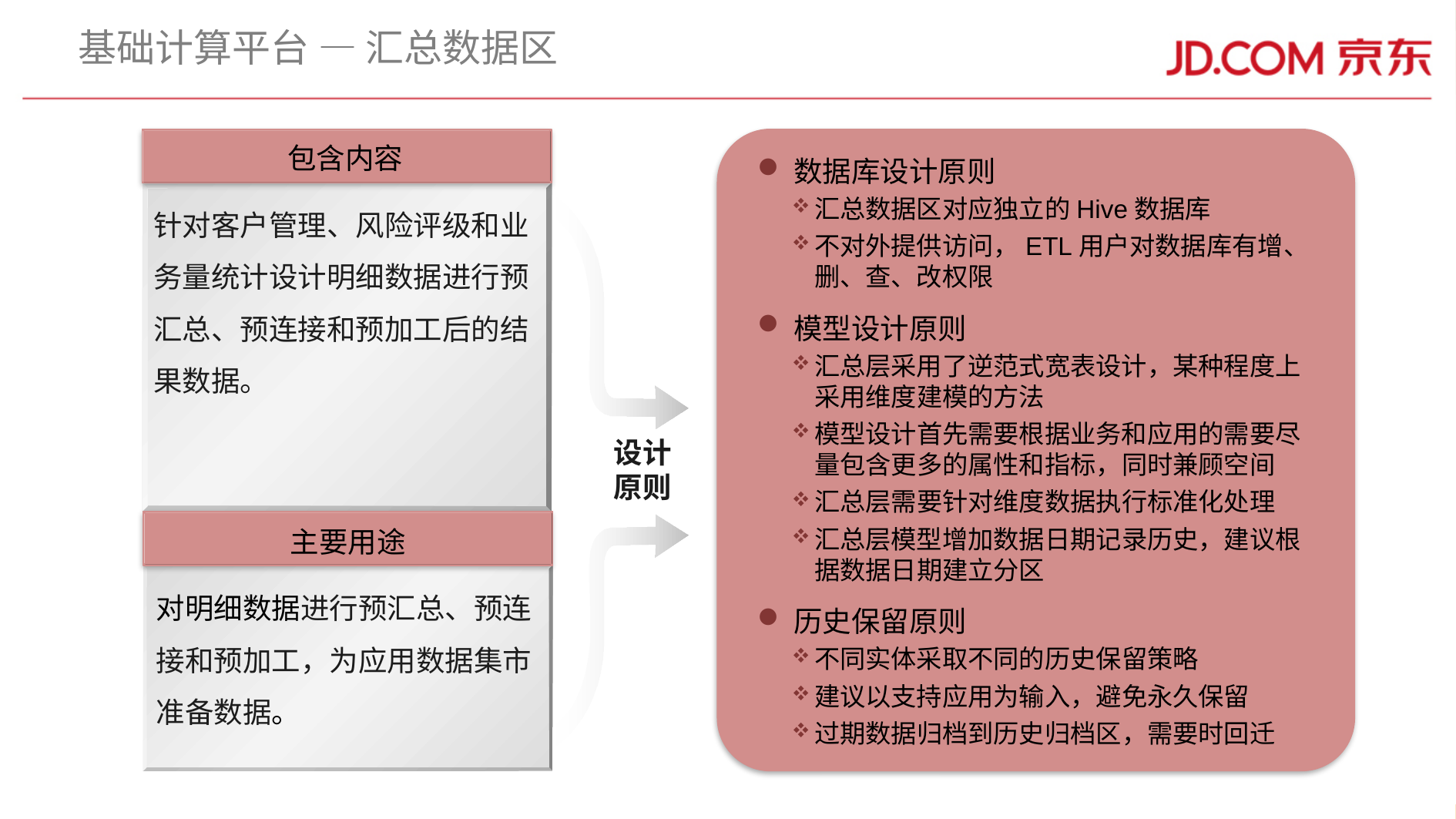

# 基础计算平台 — 汇总数据区

数据库设计原则
汇总数据区对应独立的Hive数据库
不对外提供访问，ETL用户对数据库有增、删、查、改权限
模型设计原则
汇总层采用了逆范式宽表设计，某种程度上采用维度建模的方法
模型设计首先需要根据业务和应用的需要尽量包含更多的属性和指标，同时兼顾空间
汇总层需要针对维度数据执行标准化处理
汇总层模型增加数据日期记录历史，建议根据数据日期建立分区
历史保留原则
不同实体采取不同的历史保留策略
建议以支持应用为输入，避免永久保留
过期数据归档到历史归档区，需要时回迁
包含内容

针对客户管理、风险评级和业务量统计设计明细数据进行预汇总、预连接和预加工后的结果数据。

设计原则

主要用途

对明细数据进行预汇总、预连接和预加工，为应用数据集市准备数据。